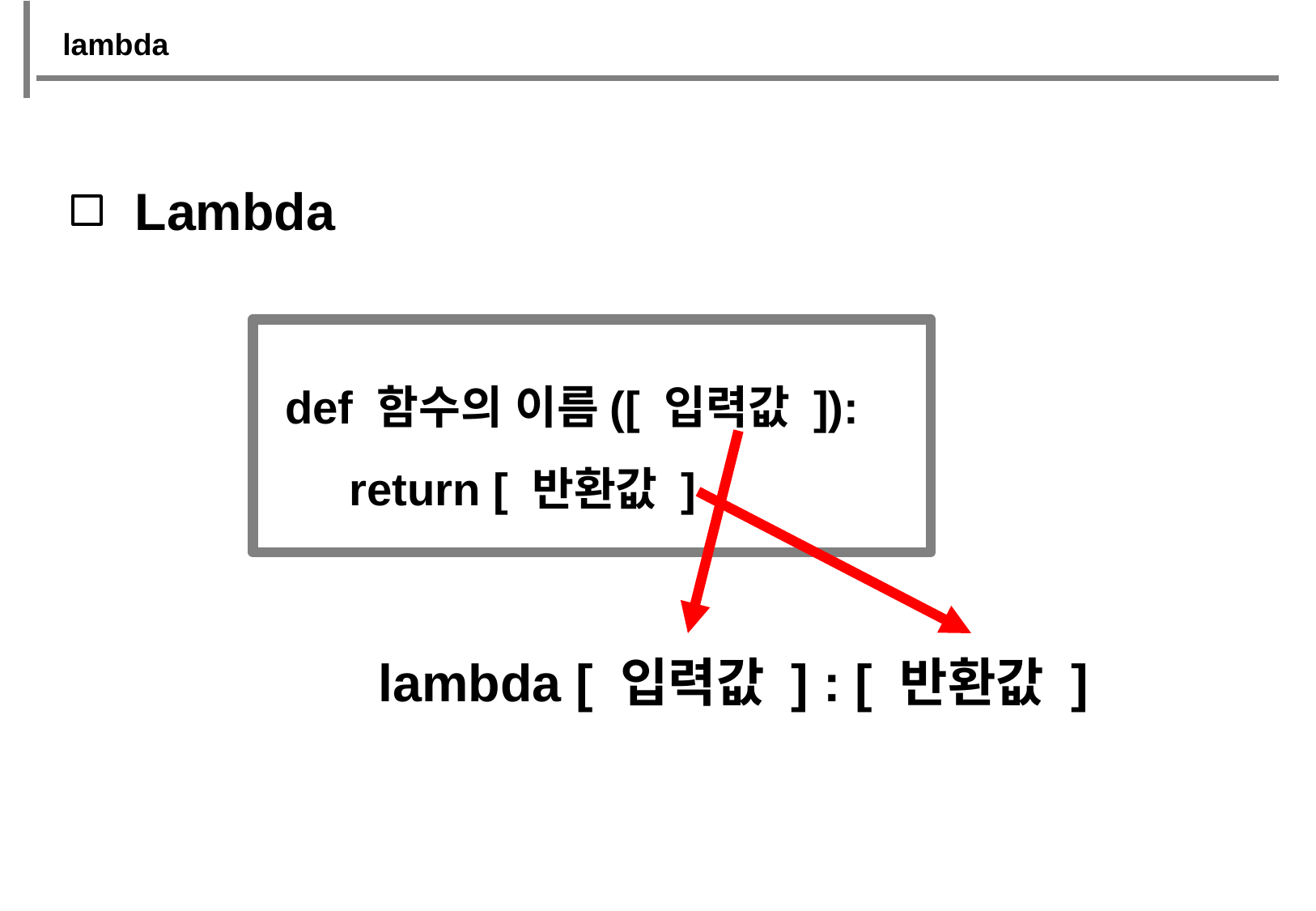

lambda

Lambda

def 함수의 이름([ 입력값 ]):
     return [ 반환값 ]
lambda [ 입력값 ] : [ 반환값 ]